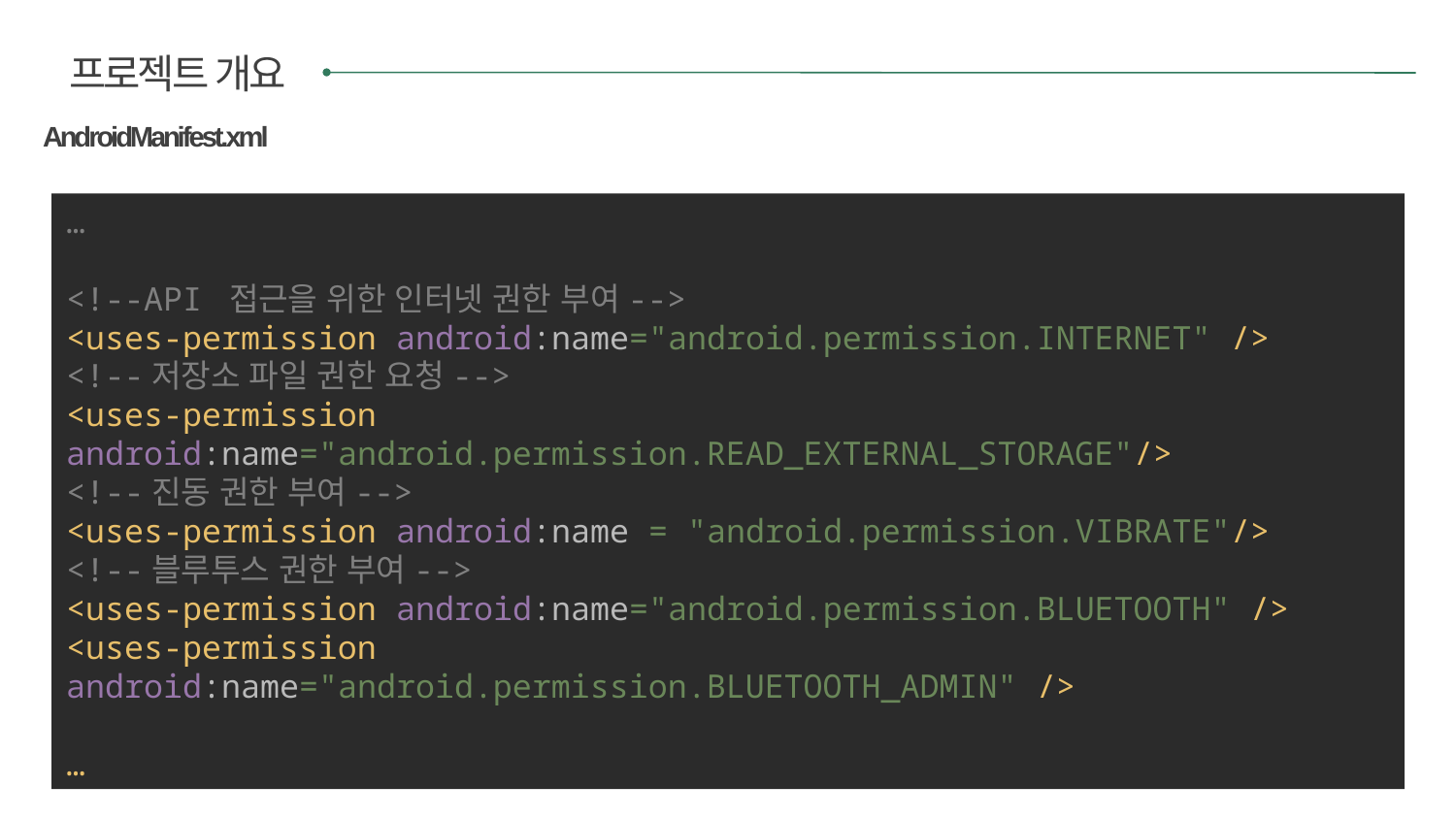

프로젝트 개요
AndroidManifest.xml
…

<!--API 접근을 위한 인터넷 권한 부여-->
<uses-permission android:name="android.permission.INTERNET" />
<!--저장소 파일 권한 요청-->
<uses-permission android:name="android.permission.READ_EXTERNAL_STORAGE"/>
<!--진동 권한 부여-->
<uses-permission android:name = "android.permission.VIBRATE"/>
<!--블루투스 권한 부여-->
<uses-permission android:name="android.permission.BLUETOOTH" />
<uses-permission android:name="android.permission.BLUETOOTH_ADMIN" />

…